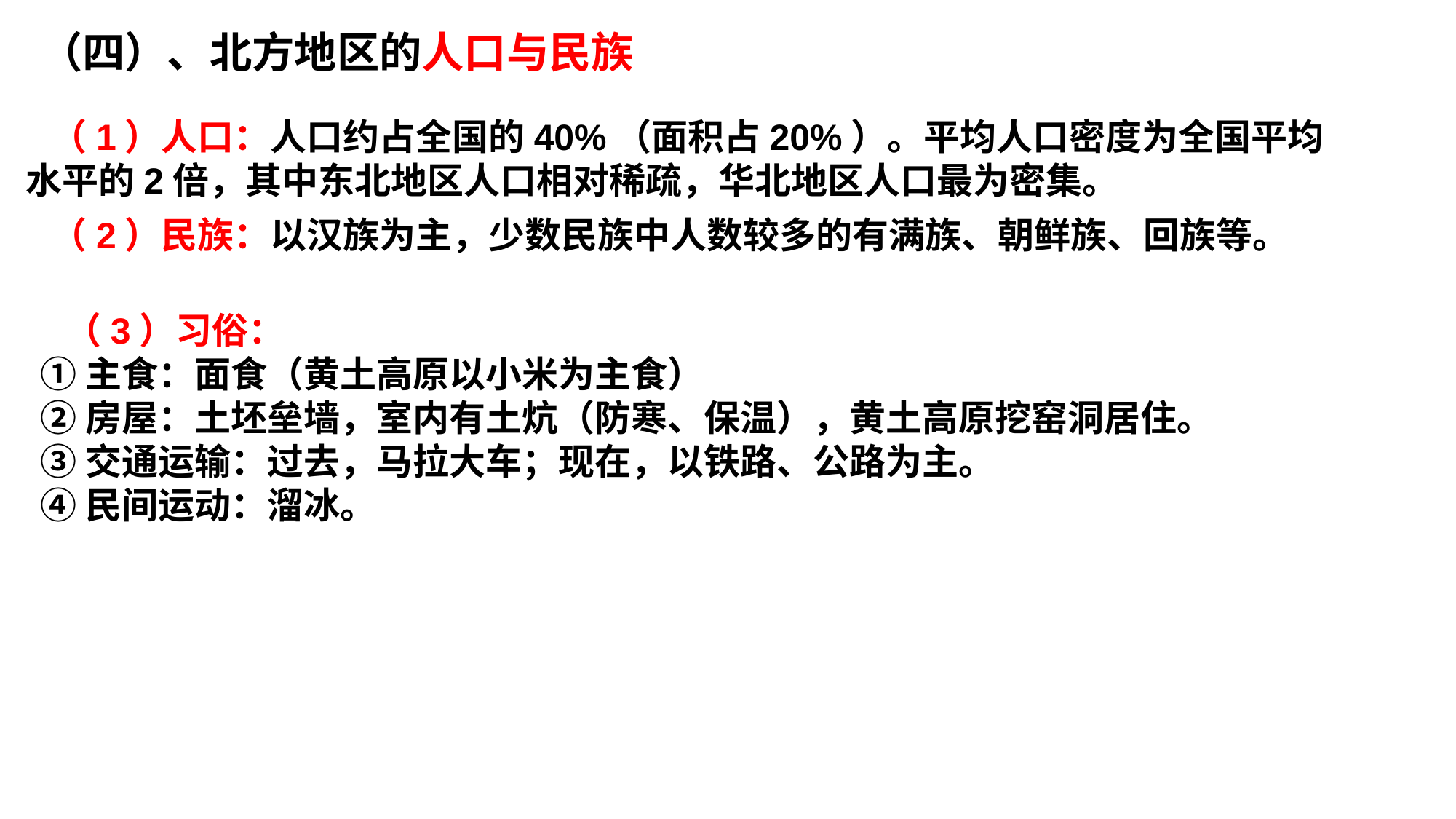

（四）、北方地区的人口与民族
  （1）人口：人口约占全国的40%（面积占20%）。平均人口密度为全国平均水平的2倍，其中东北地区人口相对稀疏，华北地区人口最为密集。
  （2）民族：以汉族为主，少数民族中人数较多的有满族、朝鲜族、回族等。
  （3）习俗：
①主食：面食（黄土高原以小米为主食）
②房屋：土坯垒墙，室内有土炕（防寒、保温），黄土高原挖窑洞居住。
③交通运输：过去，马拉大车；现在，以铁路、公路为主。
④民间运动：溜冰。